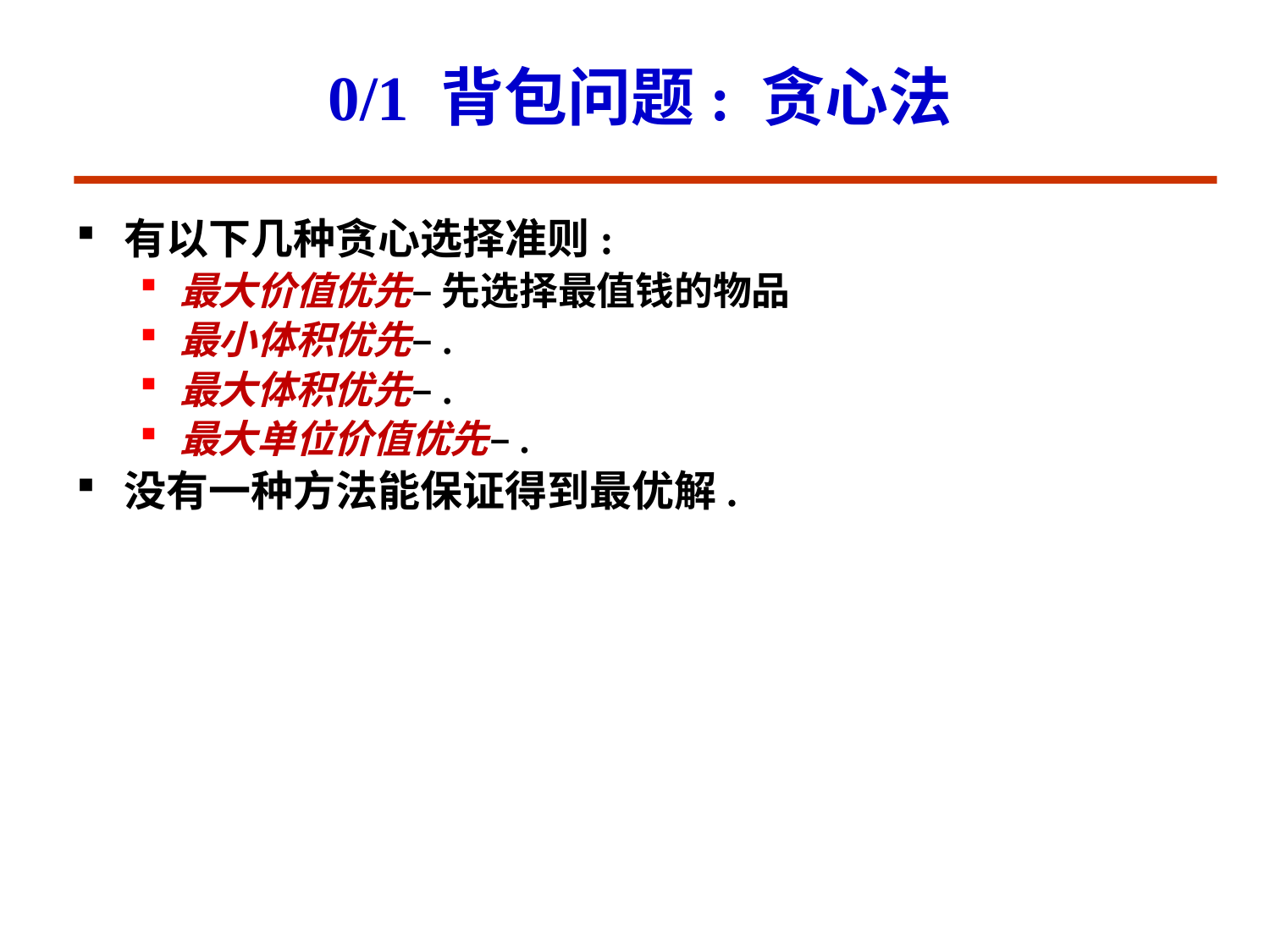

# 0/1 背包问题: 贪心法
有以下几种贪心选择准则:
最大价值优先– 先选择最值钱的物品
最小体积优先–.
最大体积优先–.
最大单位价值优先–.
没有一种方法能保证得到最优解.